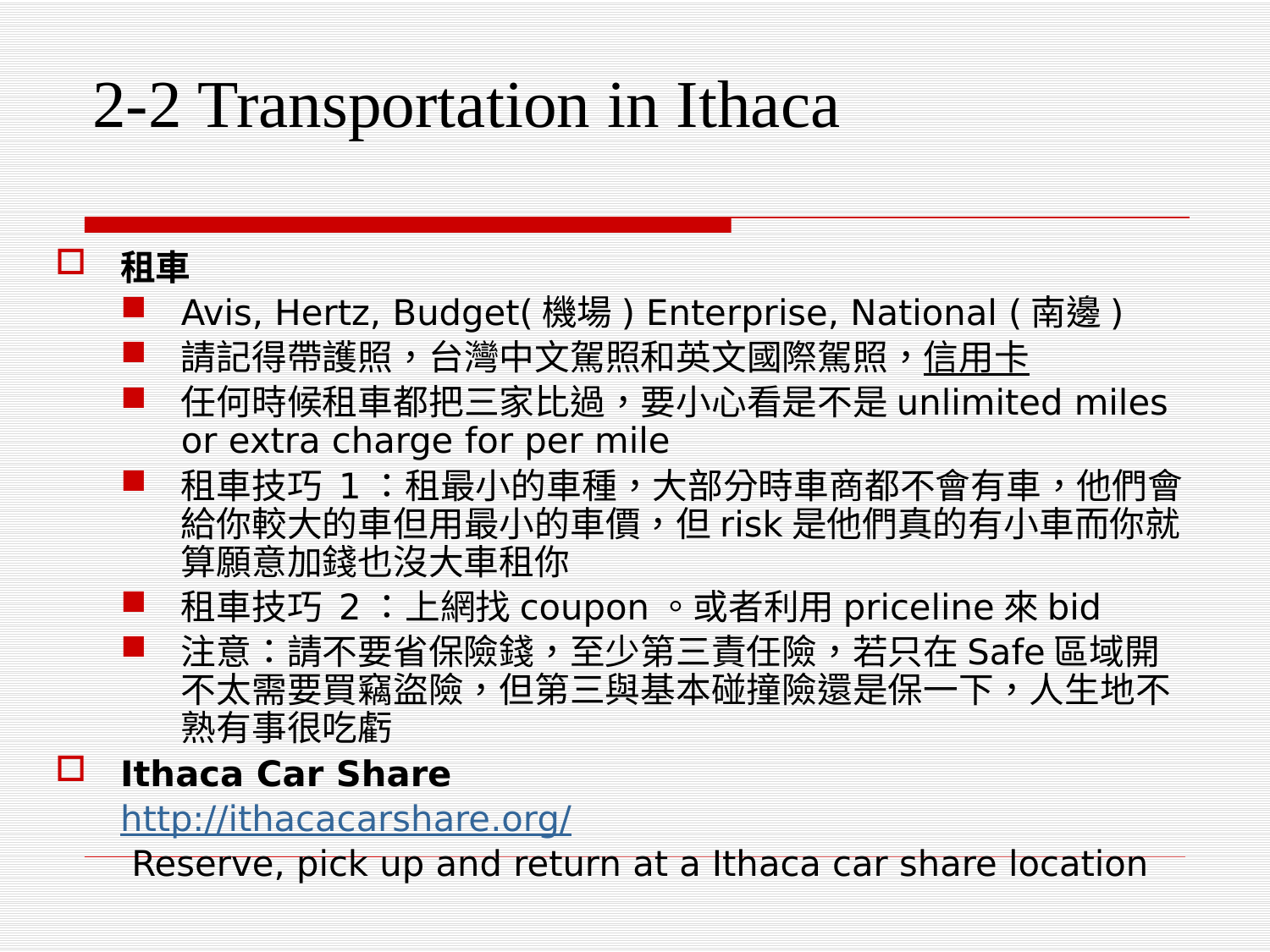

2-2 Transportation in Ithaca
租車
Avis, Hertz, Budget(機場) Enterprise, National (南邊)
請記得帶護照，台灣中文駕照和英文國際駕照，信用卡
任何時候租車都把三家比過，要小心看是不是unlimited miles or extra charge for per mile
租車技巧 1：租最小的車種，大部分時車商都不會有車，他們會給你較大的車但用最小的車價，但risk是他們真的有小車而你就算願意加錢也沒大車租你
租車技巧 2：上網找coupon。或者利用priceline來bid
注意：請不要省保險錢，至少第三責任險，若只在Safe區域開不太需要買竊盜險，但第三與基本碰撞險還是保一下，人生地不熟有事很吃虧
Ithaca Car Share
	http://ithacacarshare.org/
	 Reserve, pick up and return at a Ithaca car share location